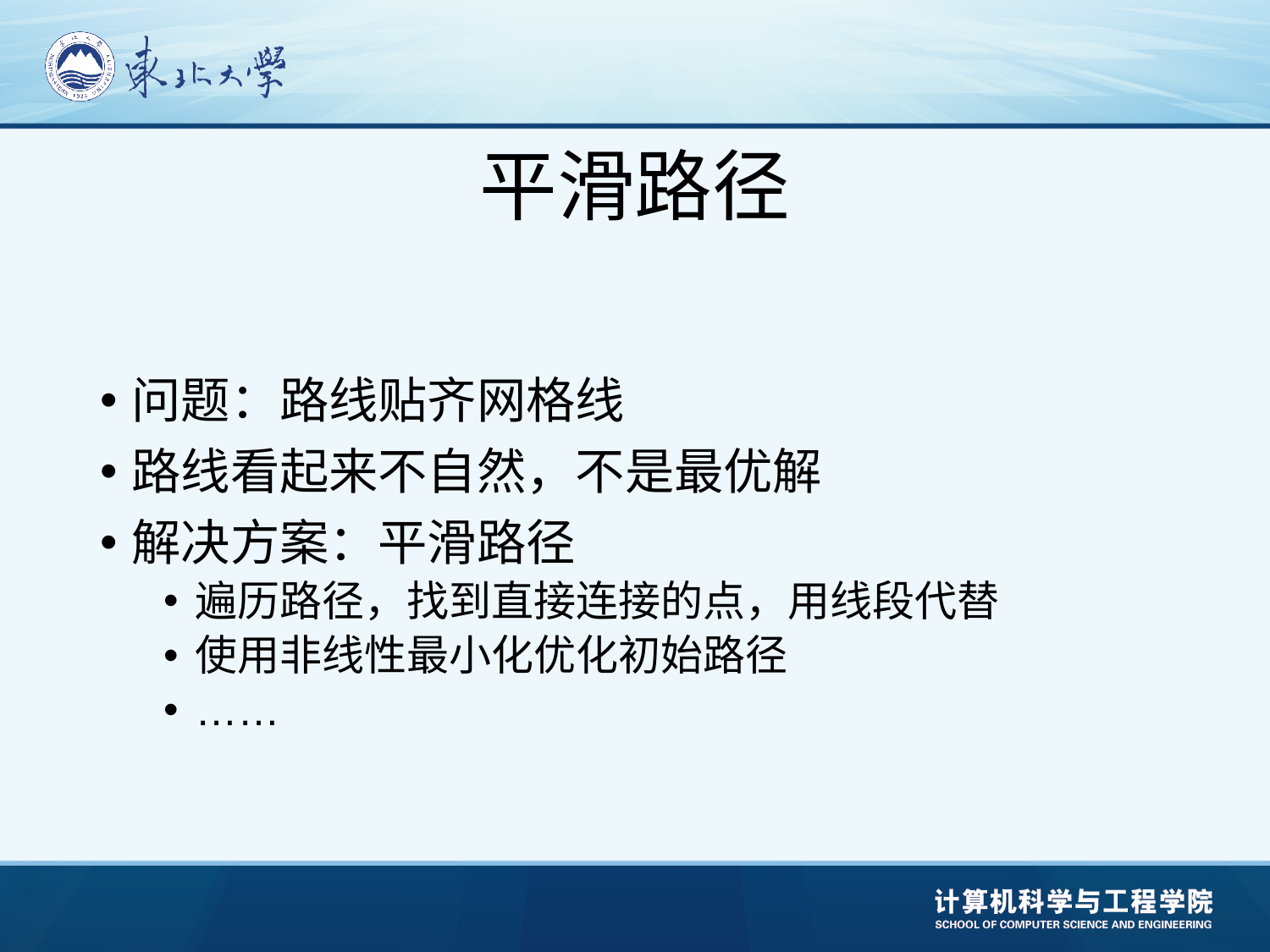

# 平滑路径
问题：路线贴齐网格线
路线看起来不自然，不是最优解
解决方案：平滑路径
遍历路径，找到直接连接的点，用线段代替
使用非线性最小化优化初始路径
……